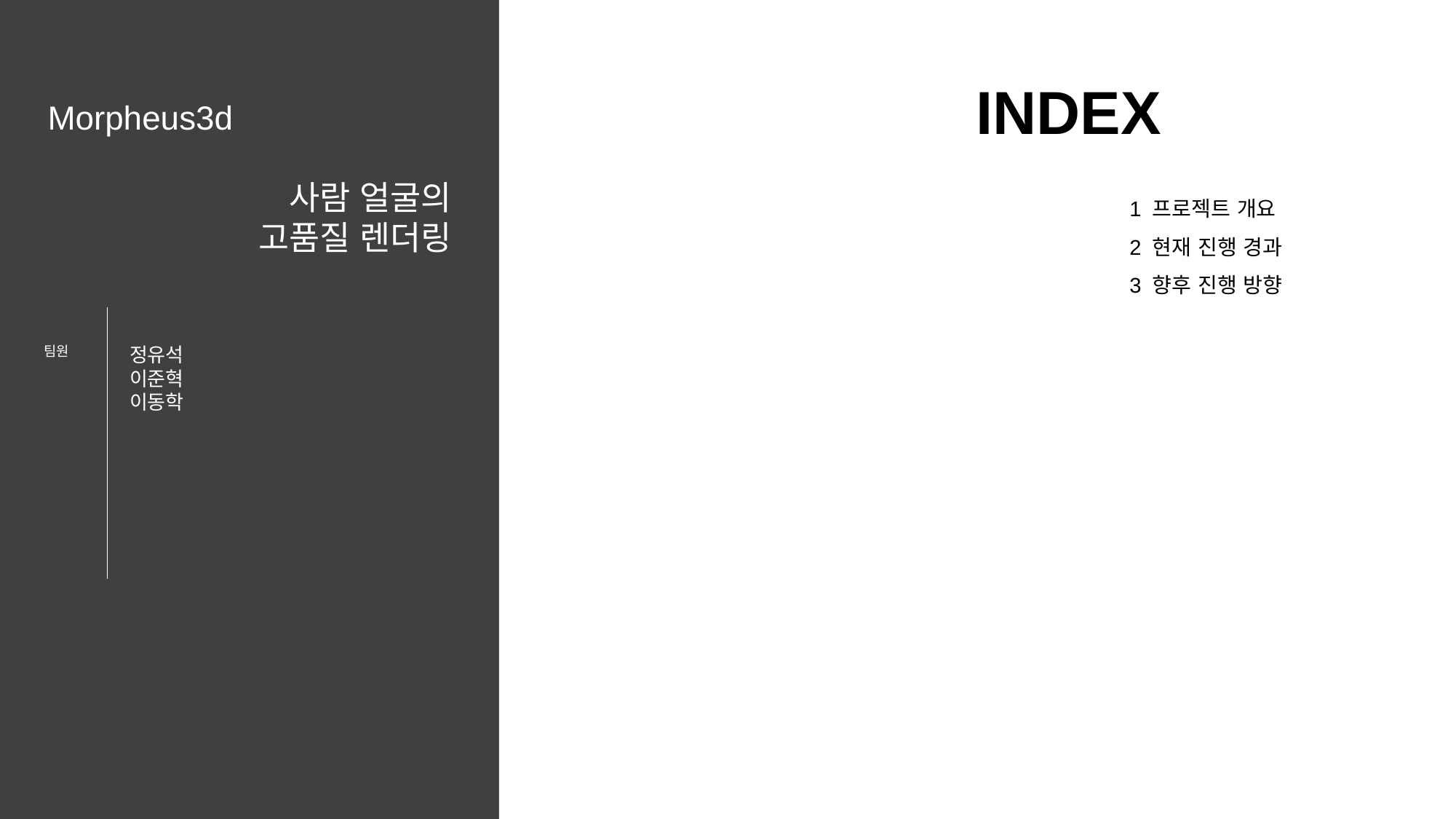

INDEX
Morpheus3d

사람 얼굴의
고품질 렌더링
1 프로젝트 개요
2 현재 진행 경과
3 향후 진행 방향
정유석
이준혁
이동학
팀원